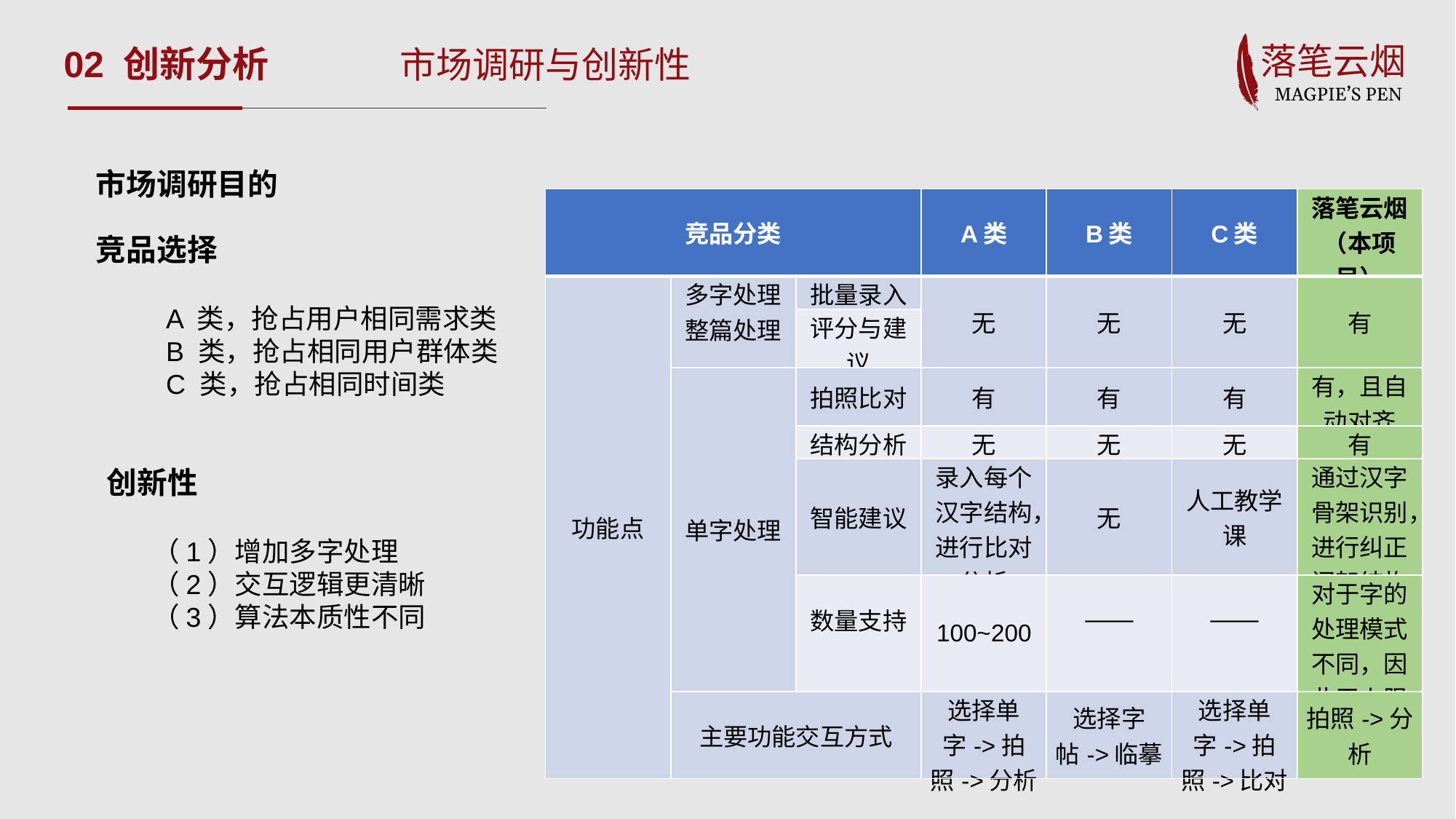

02 创新分析
市场调研与创新性
市场调研目的
| 竞品分类 |  |  | A类 | B类 | C类 | 落笔云烟（本项目） |
| --- | --- | --- | --- | --- | --- | --- |
| 功能点 | 多字处理 整篇处理 | 批量录入 | 无 | 无 | 无 | 有 |
|  |  | 评分与建议 |  |  |  |  |
|  | 单字处理 | 拍照比对 | 有 | 有 | 有 | 有，且自动对齐 |
|  |  | 结构分析 | 无 | 无 | 无 | 有 |
|  |  | 智能建议 | 录入每个汉字结构，进行比对分析 | 无 | 人工教学课 | 通过汉字骨架识别，进行纠正间架结构 |
|  |  | 数量支持 | 100~200 | —— | —— | 对于字的处理模式不同，因此无上限 |
|  | 主要功能交互方式 |  | 选择单字->拍照->分析 | 选择字帖->临摹 | 选择单字->拍照->比对 | 拍照->分析 |
竞品选择
A 类，抢占用户相同需求类
B 类，抢占相同用户群体类
C 类，抢占相同时间类
创新性
（1）增加多字处理
（2）交互逻辑更清晰
（3）算法本质性不同